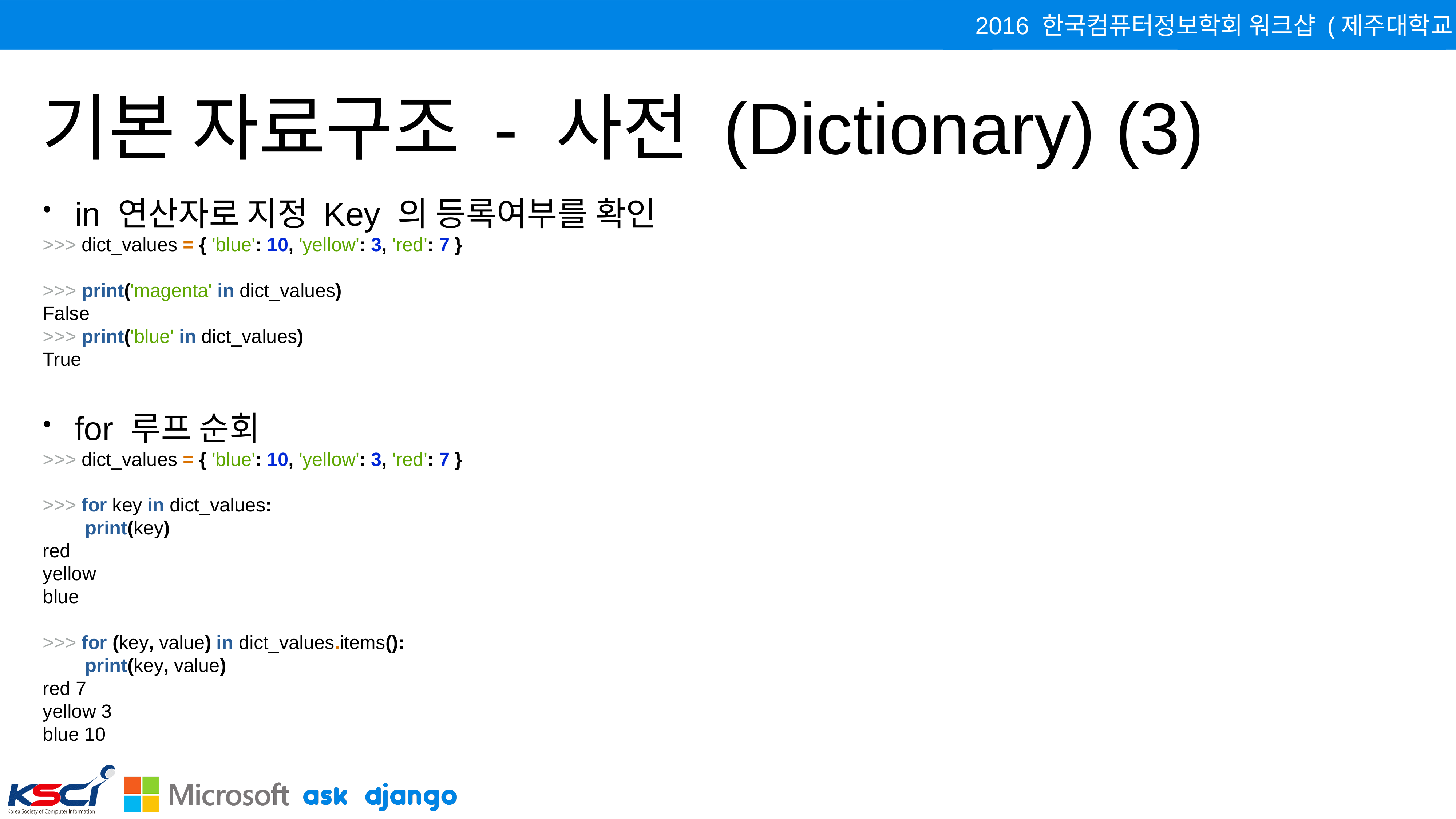

# 기본 자료구조 - 사전 (Dictionary) (3)
in 연산자로 지정 Key 의 등록여부를 확인
>>> dict_values = { 'blue': 10, 'yellow': 3, 'red': 7 }

>>> print('magenta' in dict_values)
False
>>> print('blue' in dict_values)
True
for 루프 순회
>>> dict_values = { 'blue': 10, 'yellow': 3, 'red': 7 }

>>> for key in dict_values:
        print(key)
red
yellow
blue
>>> for (key, value) in dict_values.items():
        print(key, value)
red 7
yellow 3
blue 10